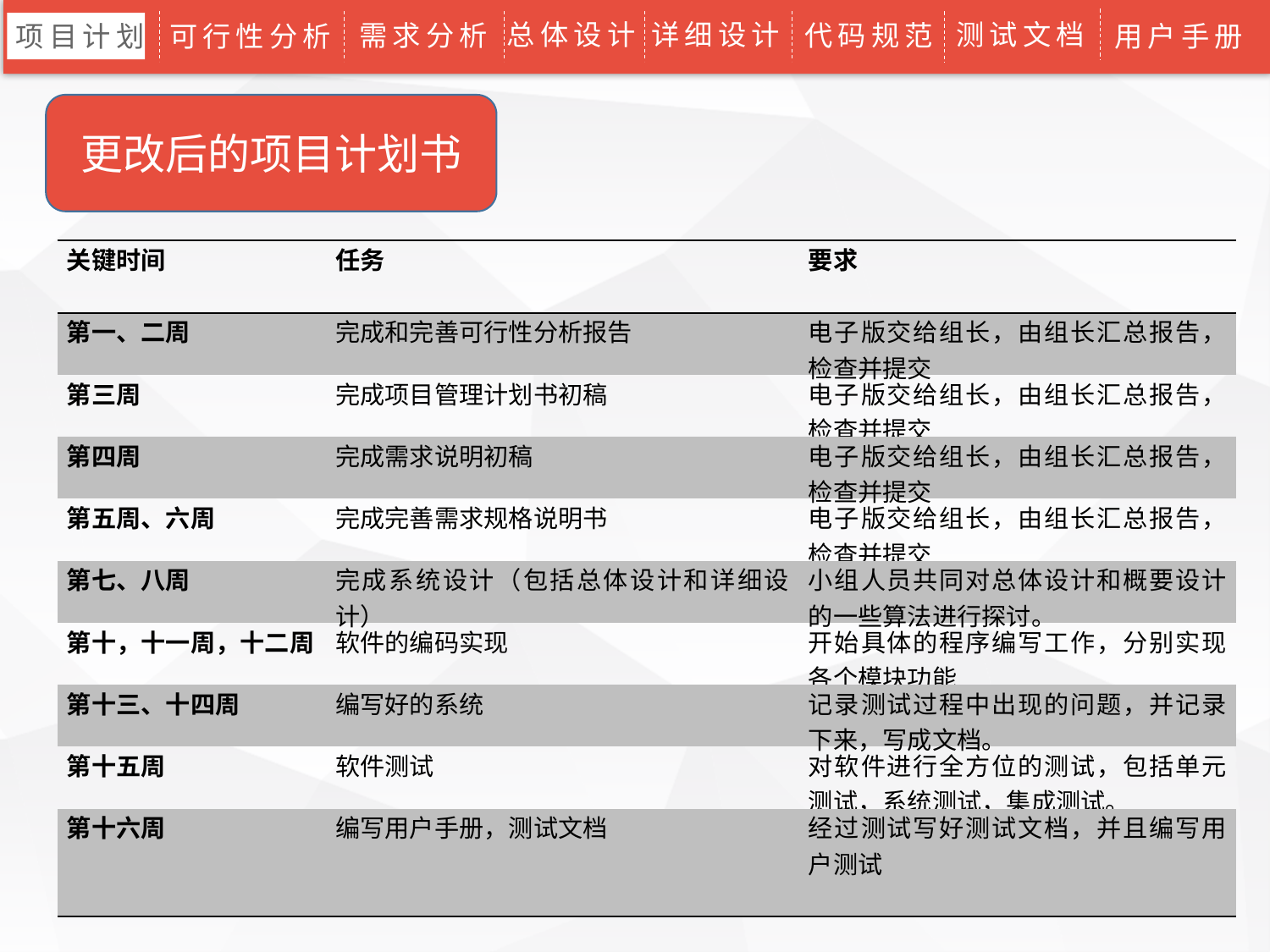

总体设计
详细设计
测试文档
代码规范
需求分析
可行性分析
项目计划
用户手册

更改后的项目计划书
| 关键时间 | 任务 | 要求 |
| --- | --- | --- |
| 第一、二周 | 完成和完善可行性分析报告 | 电子版交给组长，由组长汇总报告，检查并提交 |
| 第三周 | 完成项目管理计划书初稿 | 电子版交给组长，由组长汇总报告，检查并提交 |
| 第四周 | 完成需求说明初稿 | 电子版交给组长，由组长汇总报告，检查并提交 |
| 第五周、六周 | 完成完善需求规格说明书 | 电子版交给组长，由组长汇总报告，检查并提交 |
| 第七、八周 | 完成系统设计（包括总体设计和详细设计） | 小组人员共同对总体设计和概要设计的一些算法进行探讨。 |
| 第十，十一周，十二周 | 软件的编码实现 | 开始具体的程序编写工作，分别实现各个模块功能 |
| 第十三、十四周 | 编写好的系统 | 记录测试过程中出现的问题，并记录下来，写成文档。 |
| 第十五周 | 软件测试 | 对软件进行全方位的测试，包括单元测试，系统测试，集成测试。 |
| 第十六周 | 编写用户手册，测试文档 | 经过测试写好测试文档，并且编写用户测试 |